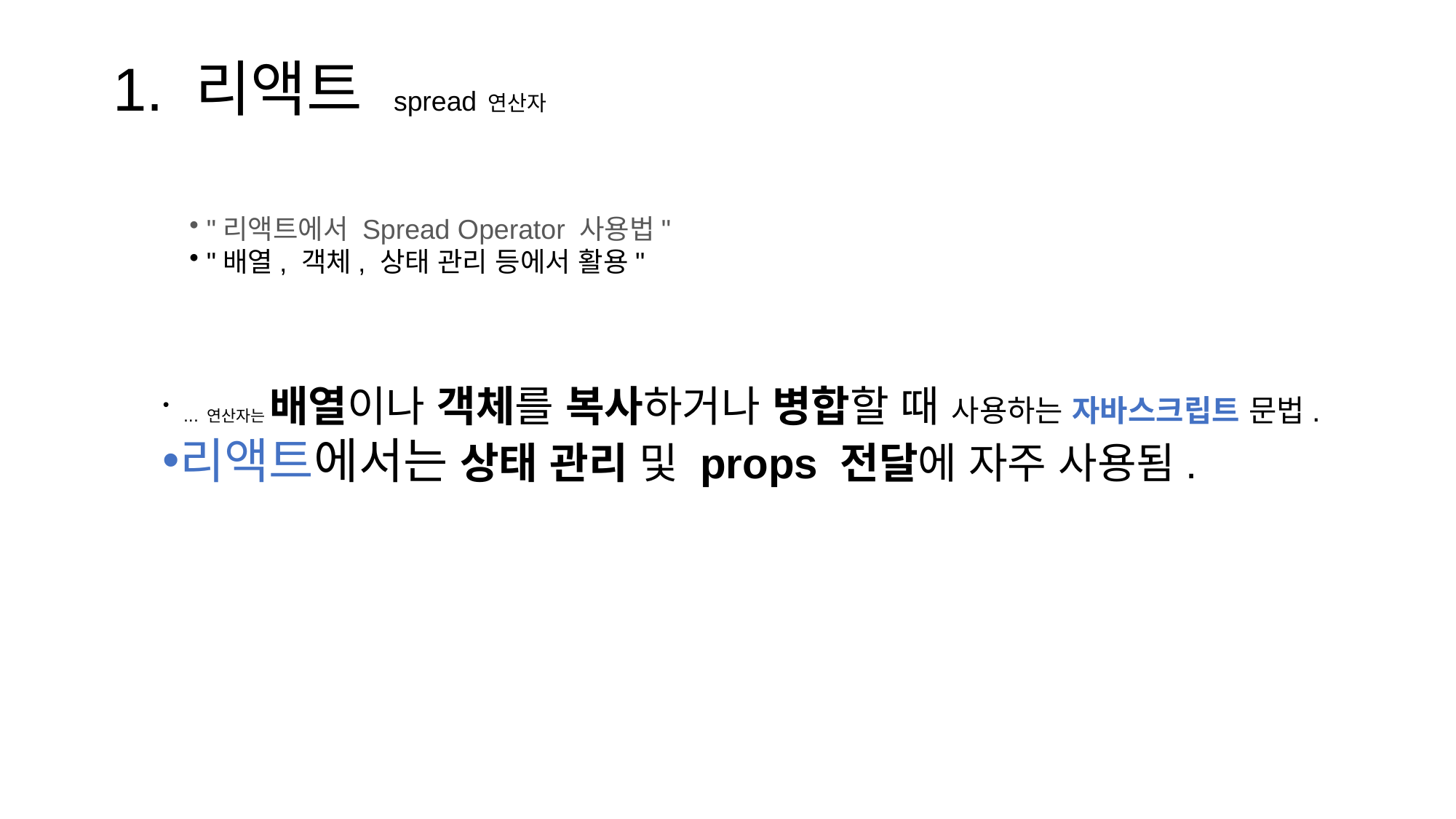

1. 리액트 spread 연산자
 "리액트에서 Spread Operator 사용법"
 "배열, 객체, 상태 관리 등에서 활용"
... 연산자는 배열이나 객체를 복사하거나 병합할 때 사용하는 자바스크립트 문법.
리액트에서는 상태 관리 및 props 전달에 자주 사용됨.